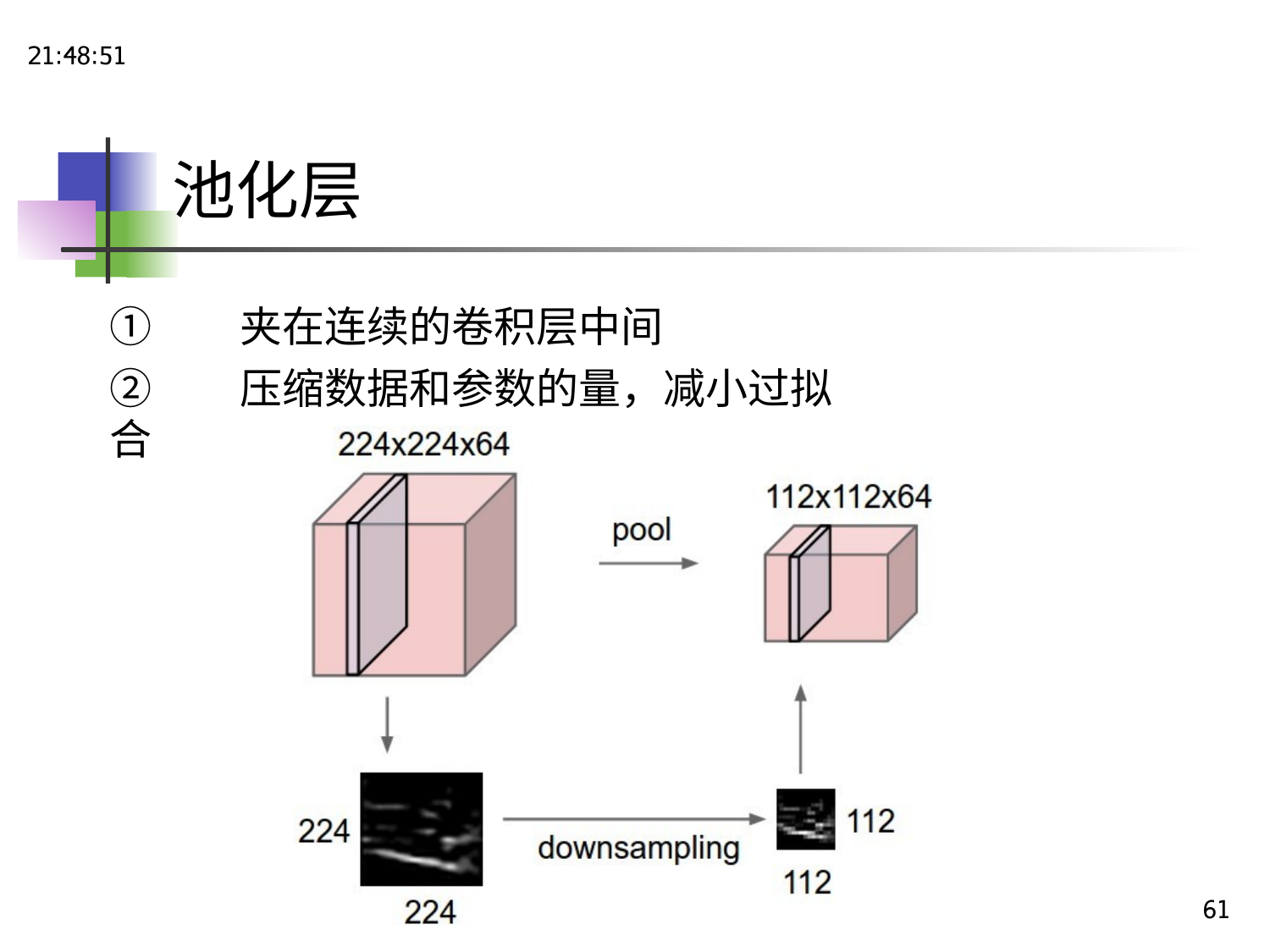

21:48:51
# 池化层
①	夹在连续的卷积层中间
②	压缩数据和参数的量，减小过拟合

61